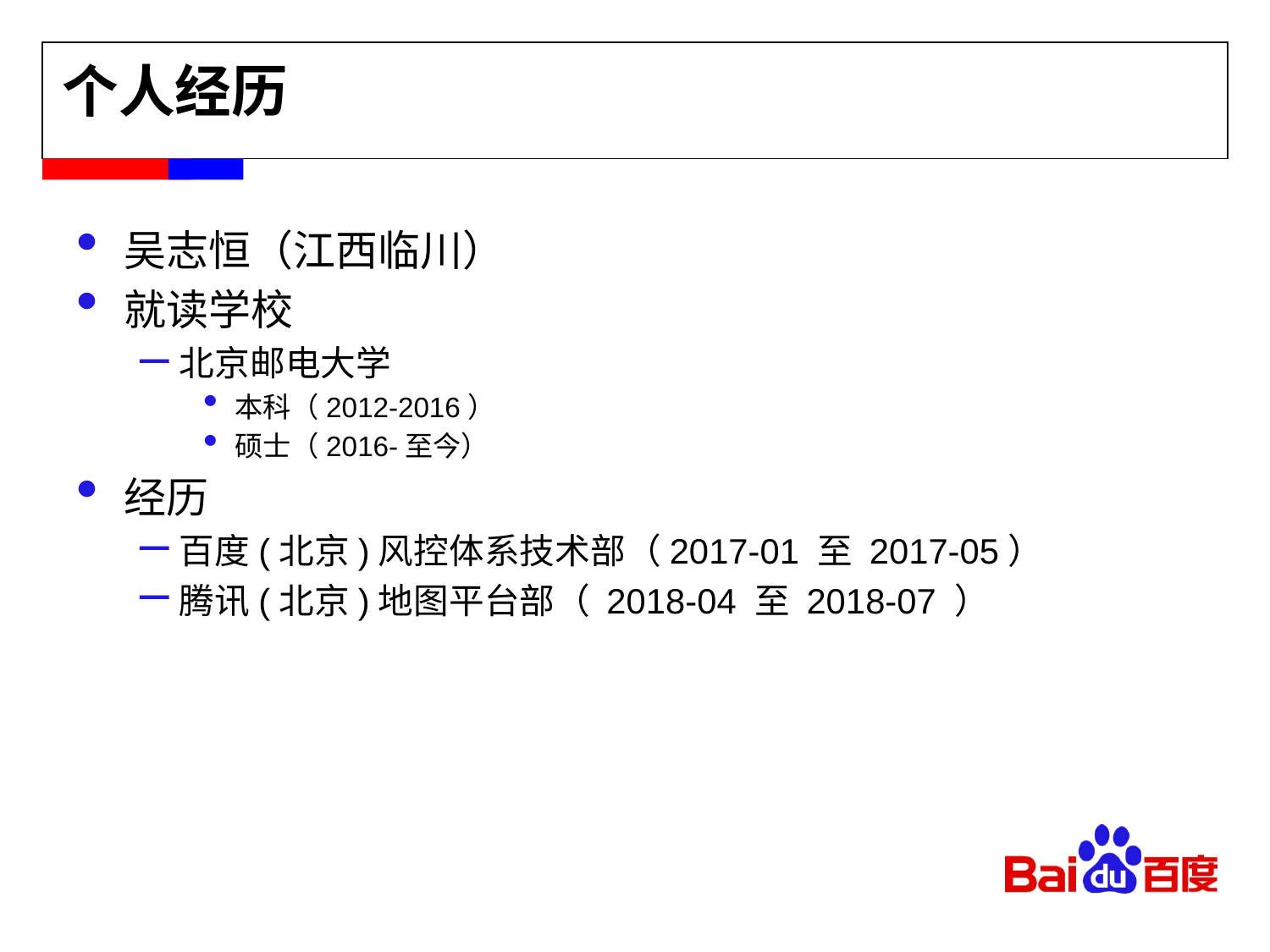

吴志恒（江西临川）
就读学校
北京邮电大学
本科（2012-2016）
硕士（2016-至今）
经历
百度(北京)风控体系技术部（2017-01 至 2017-05）
腾讯(北京)地图平台部（ 2018-04 至 2018-07 ）
个人经历